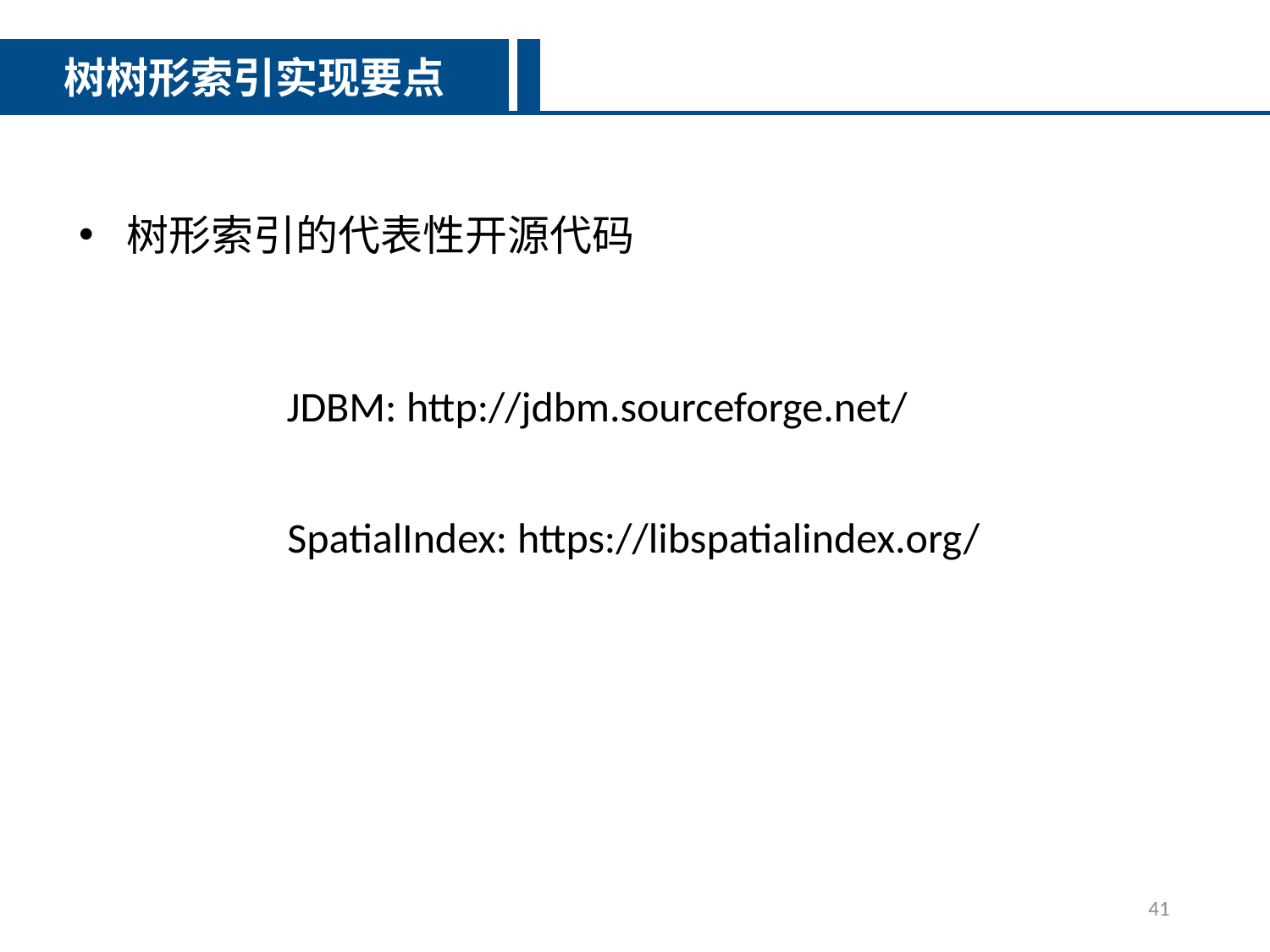

树树形索引实现要点

树形索引的代表性开源代码

JDBM: http://jdbm.sourceforge.net/
SpatialIndex: https://libspatialindex.org/
41